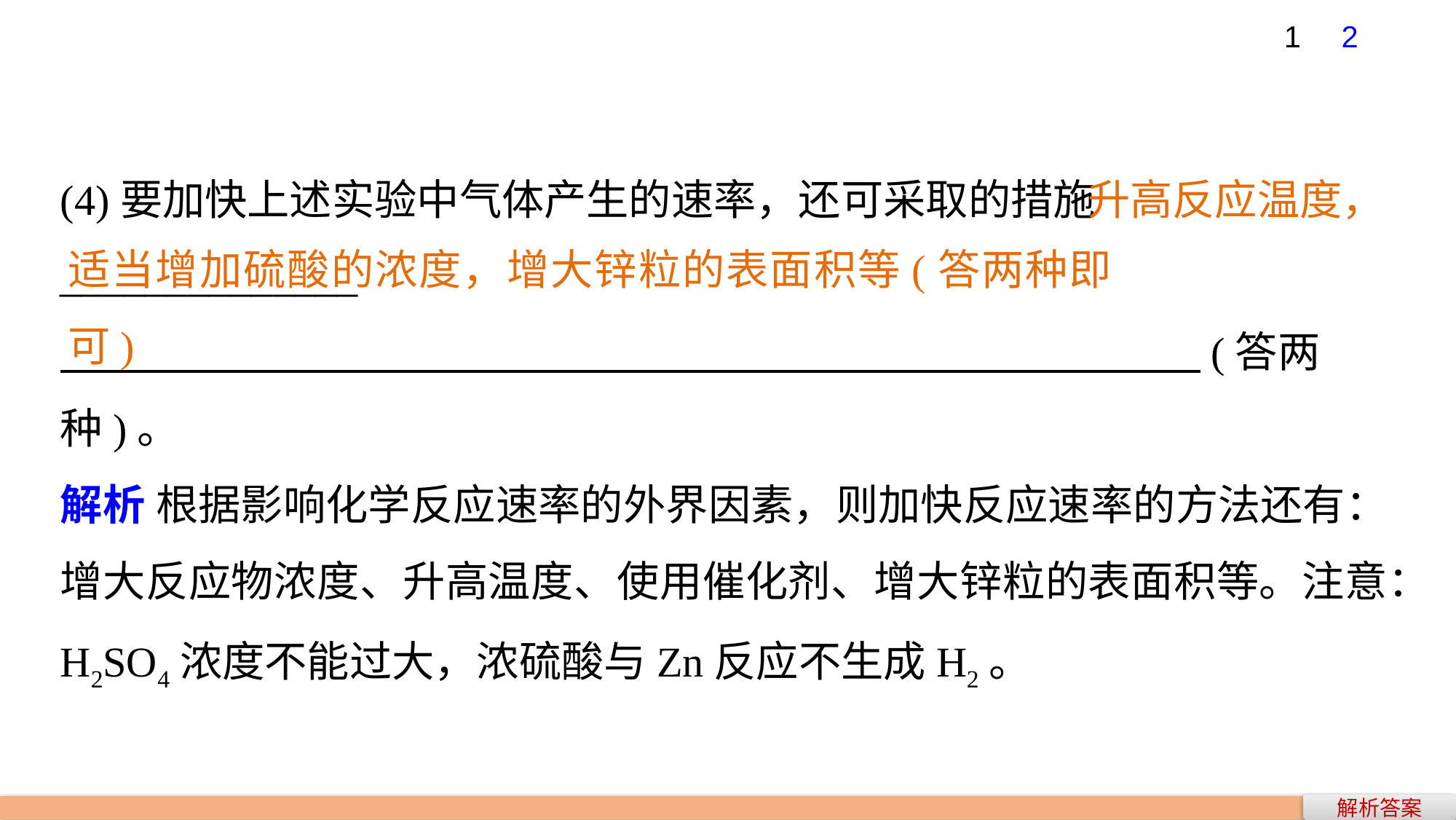

1
2
(4)要加快上述实验中气体产生的速率，还可采取的措施______________
                                                                                                             (答两种)。
解析 根据影响化学反应速率的外界因素，则加快反应速率的方法还有：增大反应物浓度、升高温度、使用催化剂、增大锌粒的表面积等。注意：H2SO4浓度不能过大，浓硫酸与Zn反应不生成H2。
升高反应温度，
适当增加硫酸的浓度，增大锌粒的表面积等(答两种即可)
解析答案